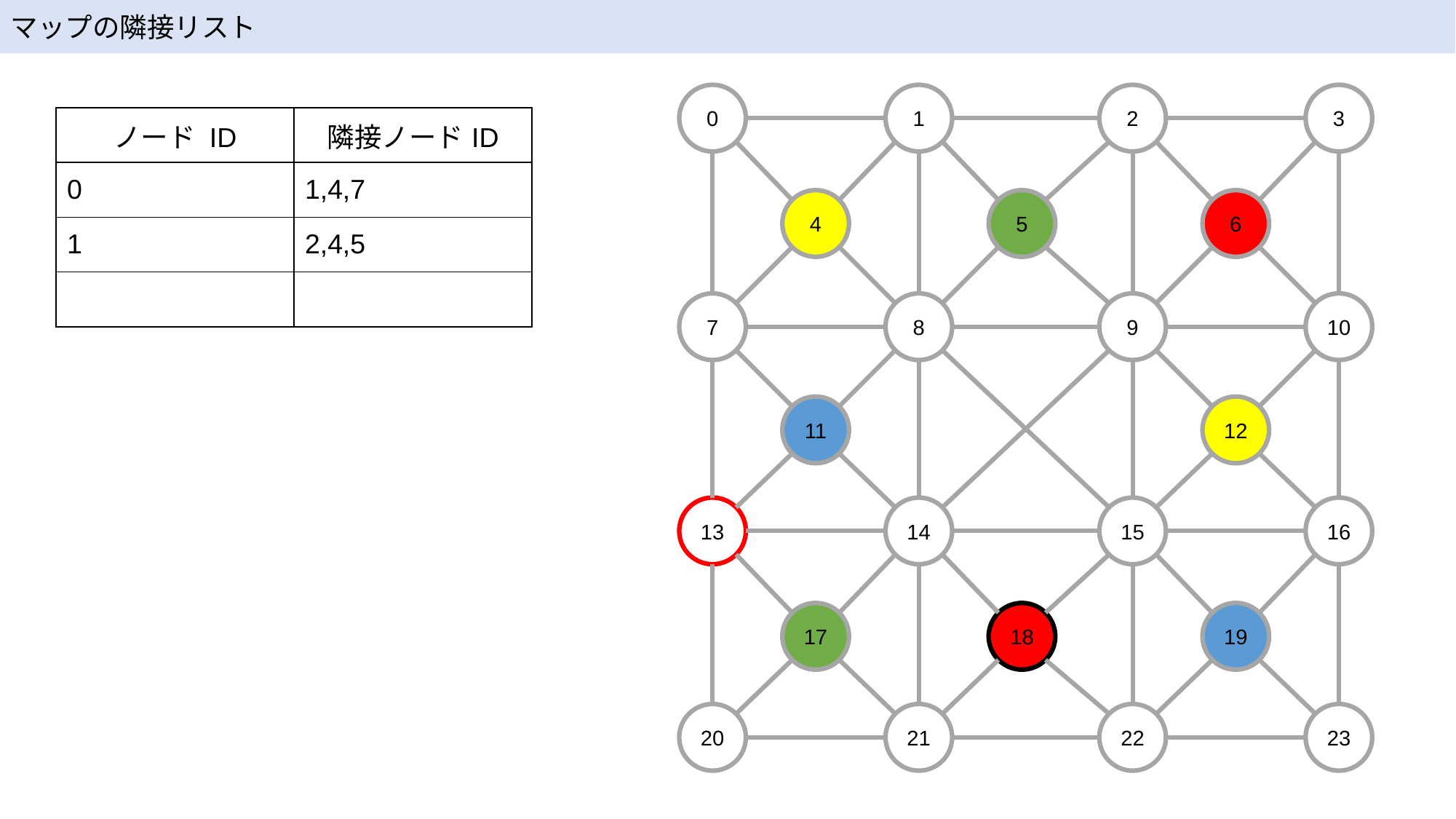

マップの隣接リスト
0
1
4
7
8
11
13
14
17
20
21
2
3
5
6
9
10
12
15
16
18
19
22
23
| ノード ID | 隣接ノードID |
| --- | --- |
| 0 | 1,4,7 |
| 1 | 2,4,5 |
|  |  |